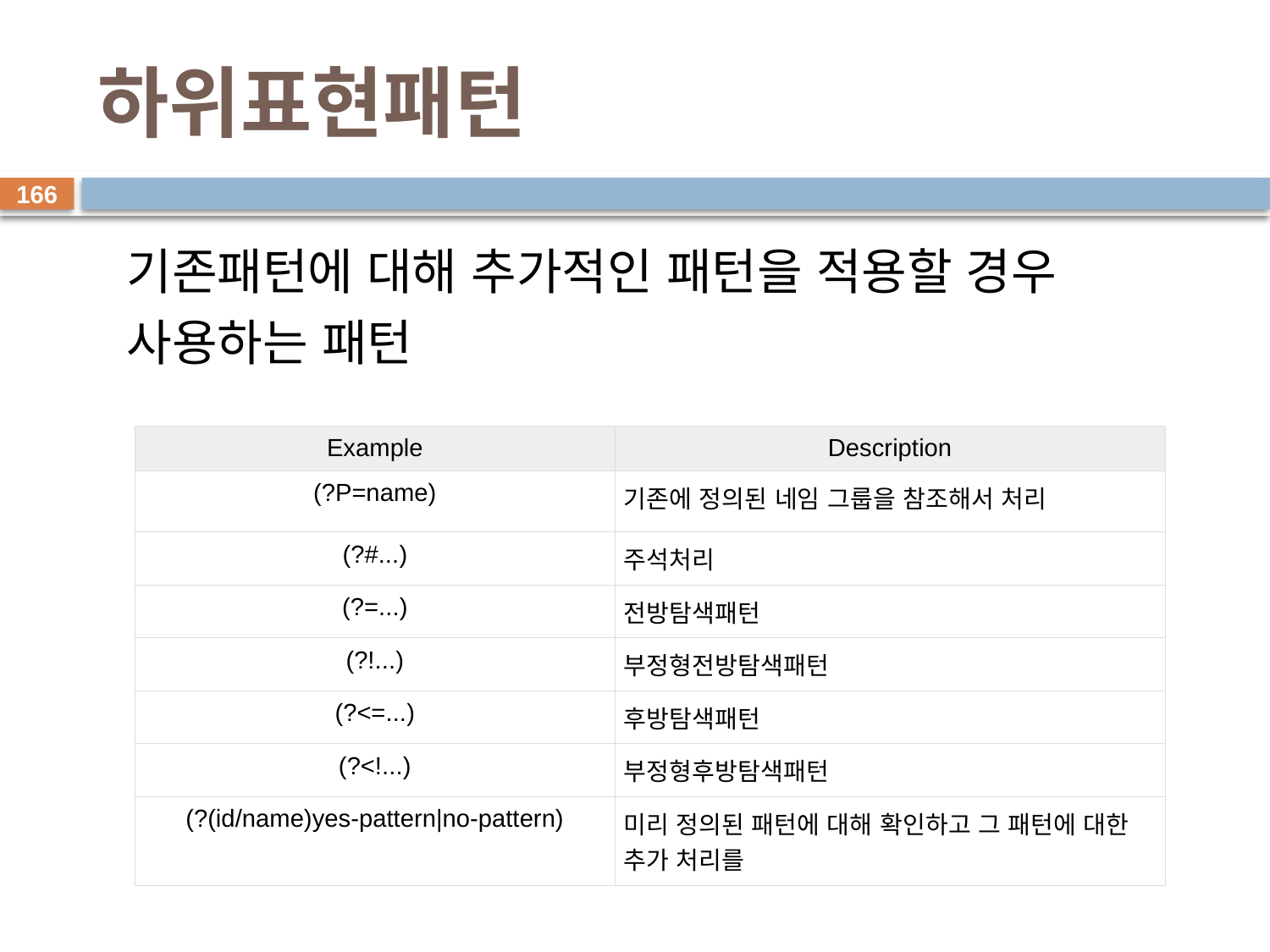

# 하위표현패턴
166
기존패턴에 대해 추가적인 패턴을 적용할 경우 사용하는 패턴
| Example | Description |
| --- | --- |
| (?P=name) | 기존에 정의된 네임 그룹을 참조해서 처리 |
| (?#...) | 주석처리 |
| (?=...) | 전방탐색패턴 |
| (?!...) | 부정형전방탐색패턴 |
| (?<=...) | 후방탐색패턴 |
| (?<!...) | 부정형후방탐색패턴 |
| (?(id/name)yes-pattern|no-pattern) | 미리 정의된 패턴에 대해 확인하고 그 패턴에 대한 추가 처리를 |